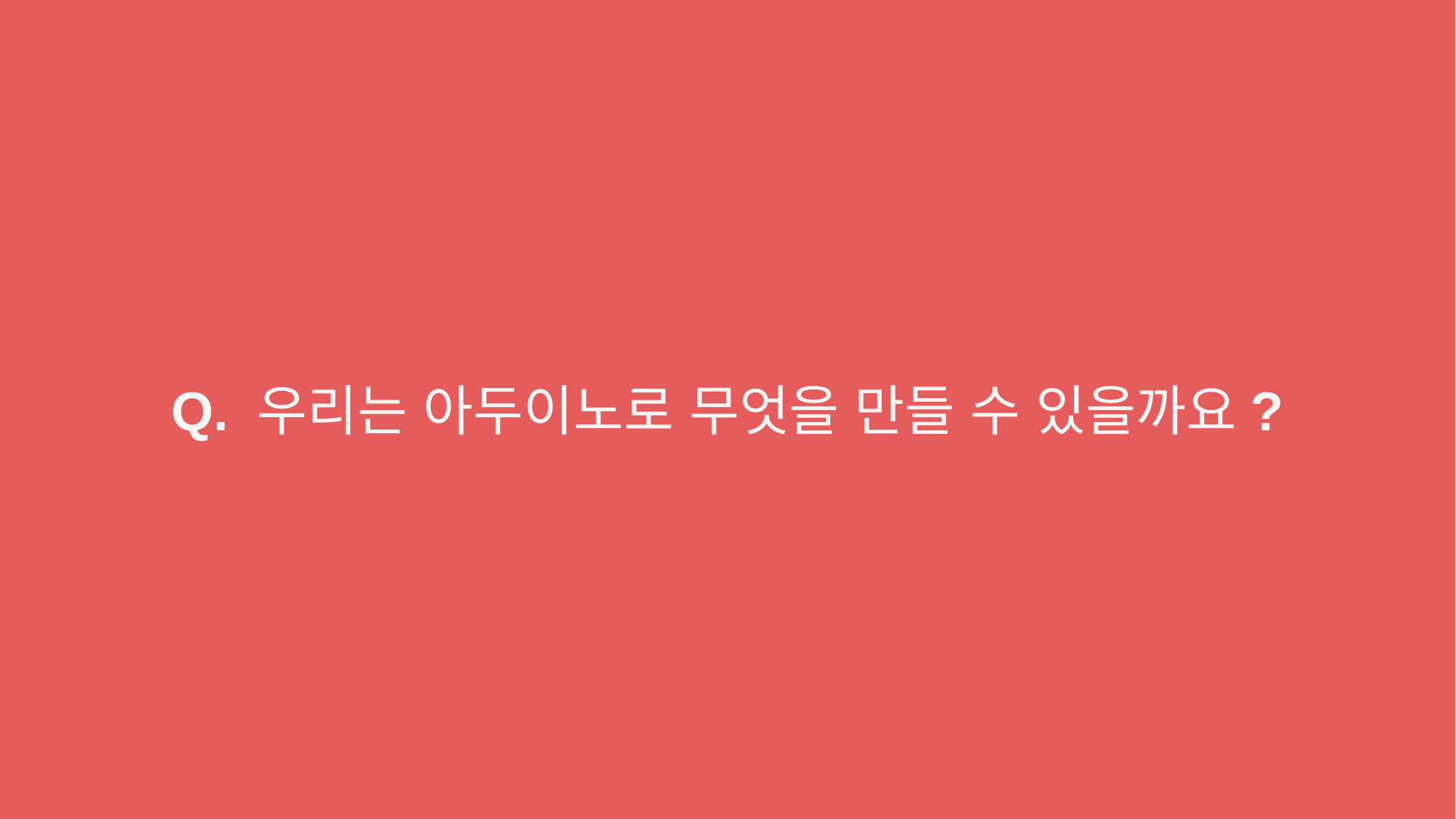

Q. 우리는 아두이노로 무엇을 만들 수 있을까요?